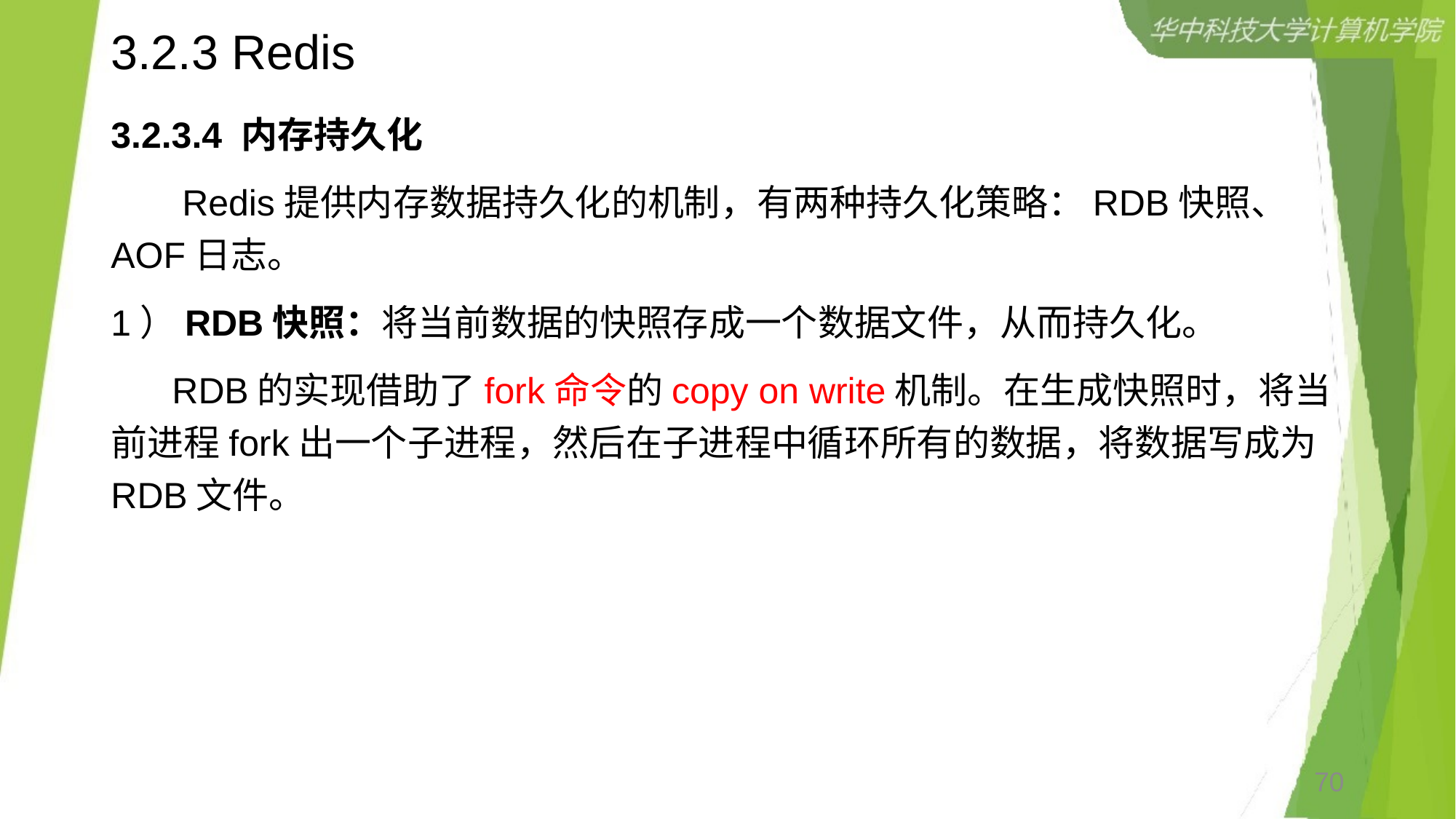

# 3.2.3 Redis
3.2.3.4 内存持久化
       Redis提供内存数据持久化的机制，有两种持久化策略：RDB快照、      AOF日志。
1）RDB快照：将当前数据的快照存成一个数据文件，从而持久化。
      RDB的实现借助了fork命令的copy on write机制。在生成快照时，将当前进程fork出一个子进程，然后在子进程中循环所有的数据，将数据写成为RDB文件。

70